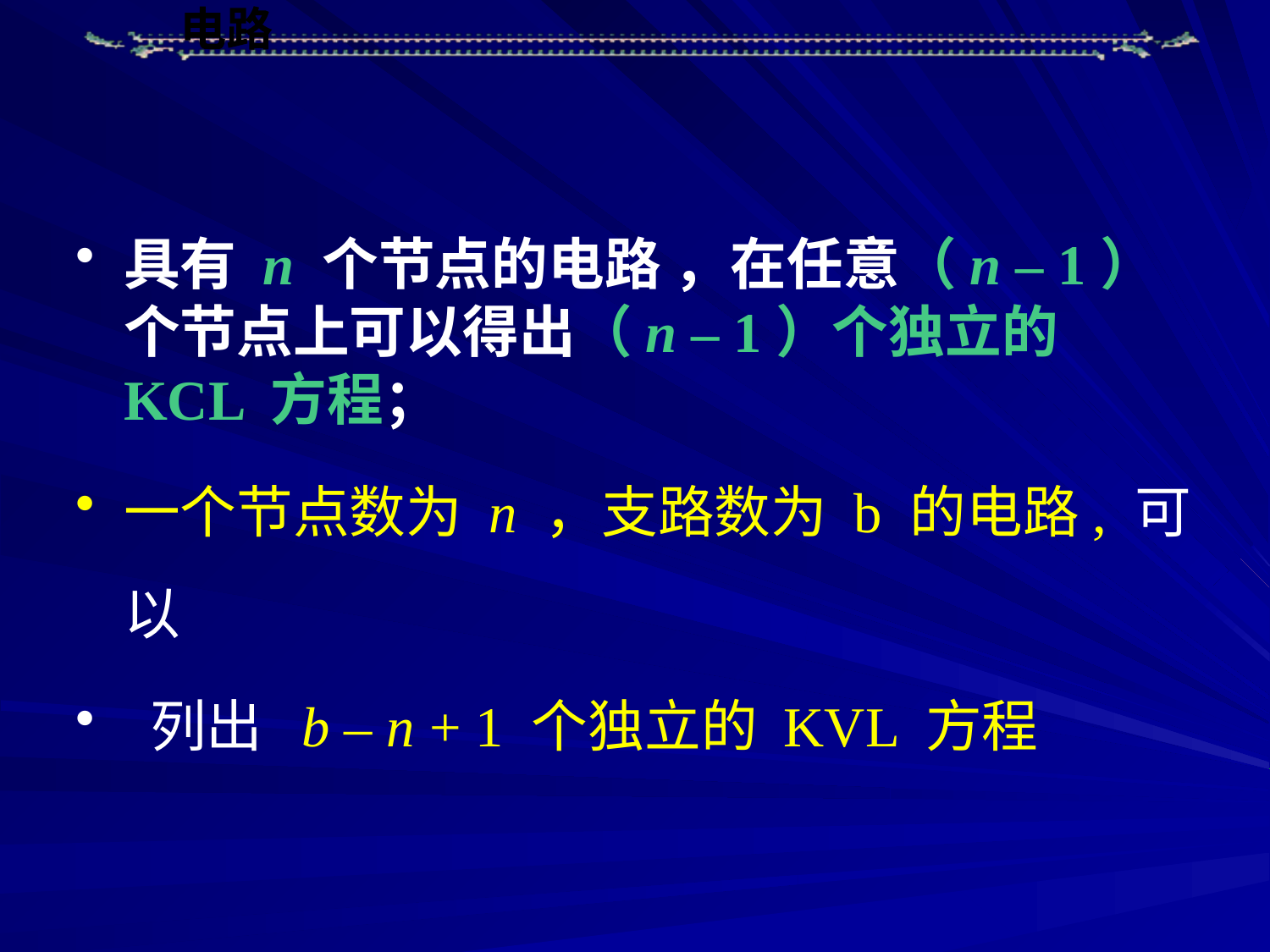

#
具有 n 个节点的电路 ，在任意（n – 1）个节点上可以得出（n – 1）个独立的 KCL 方程；
一个节点数为 n ，支路数为 b 的电路, 可以
 列出  b – n + 1 个独立的 KVL 方程